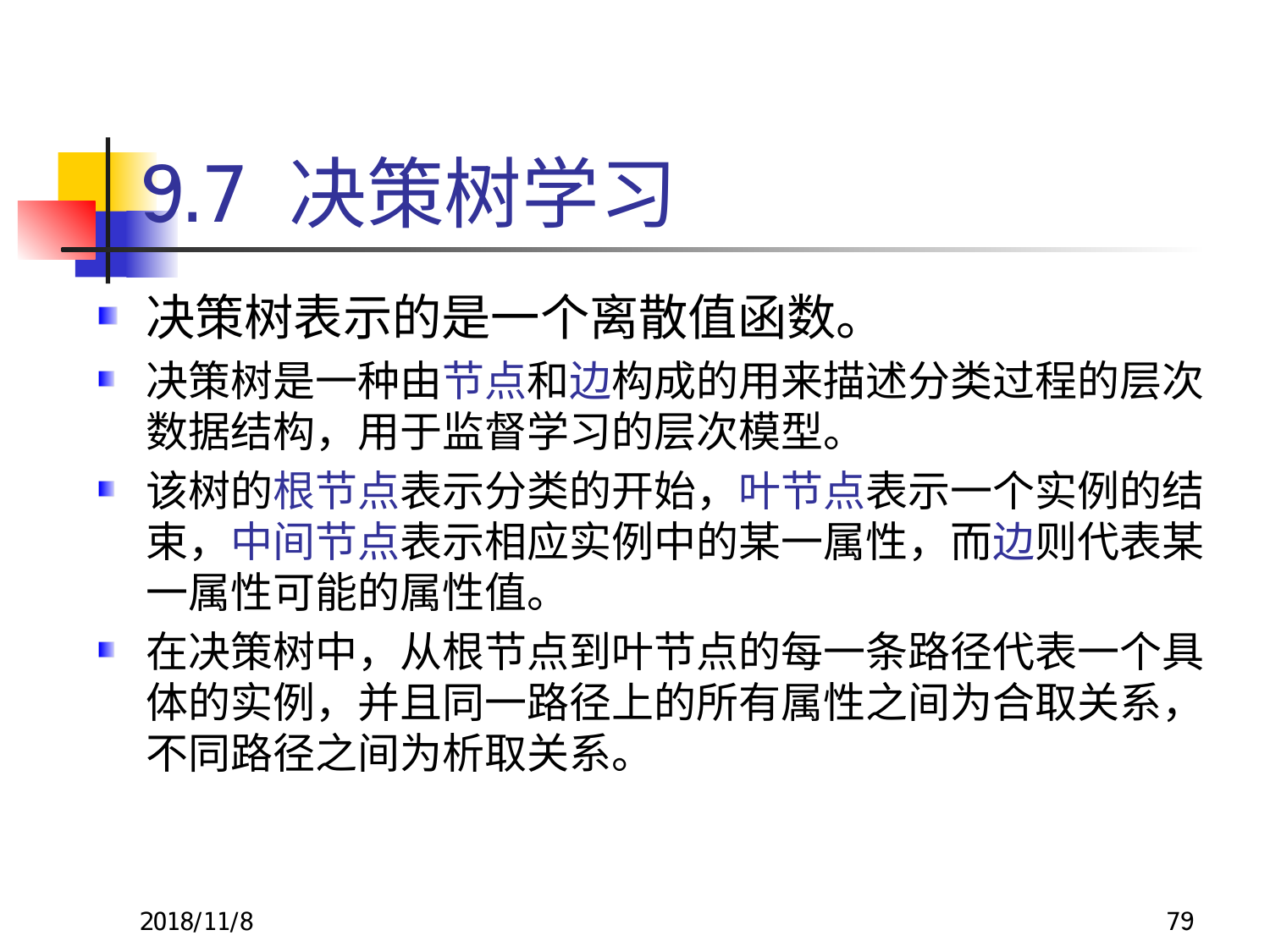

# 9.7 决策树学习
决策树表示的是一个离散值函数。
决策树是一种由节点和边构成的用来描述分类过程的层次数据结构，用于监督学习的层次模型。
该树的根节点表示分类的开始，叶节点表示一个实例的结束，中间节点表示相应实例中的某一属性，而边则代表某一属性可能的属性值。
在决策树中，从根节点到叶节点的每一条路径代表一个具体的实例，并且同一路径上的所有属性之间为合取关系，不同路径之间为析取关系。
2018/11/8
79